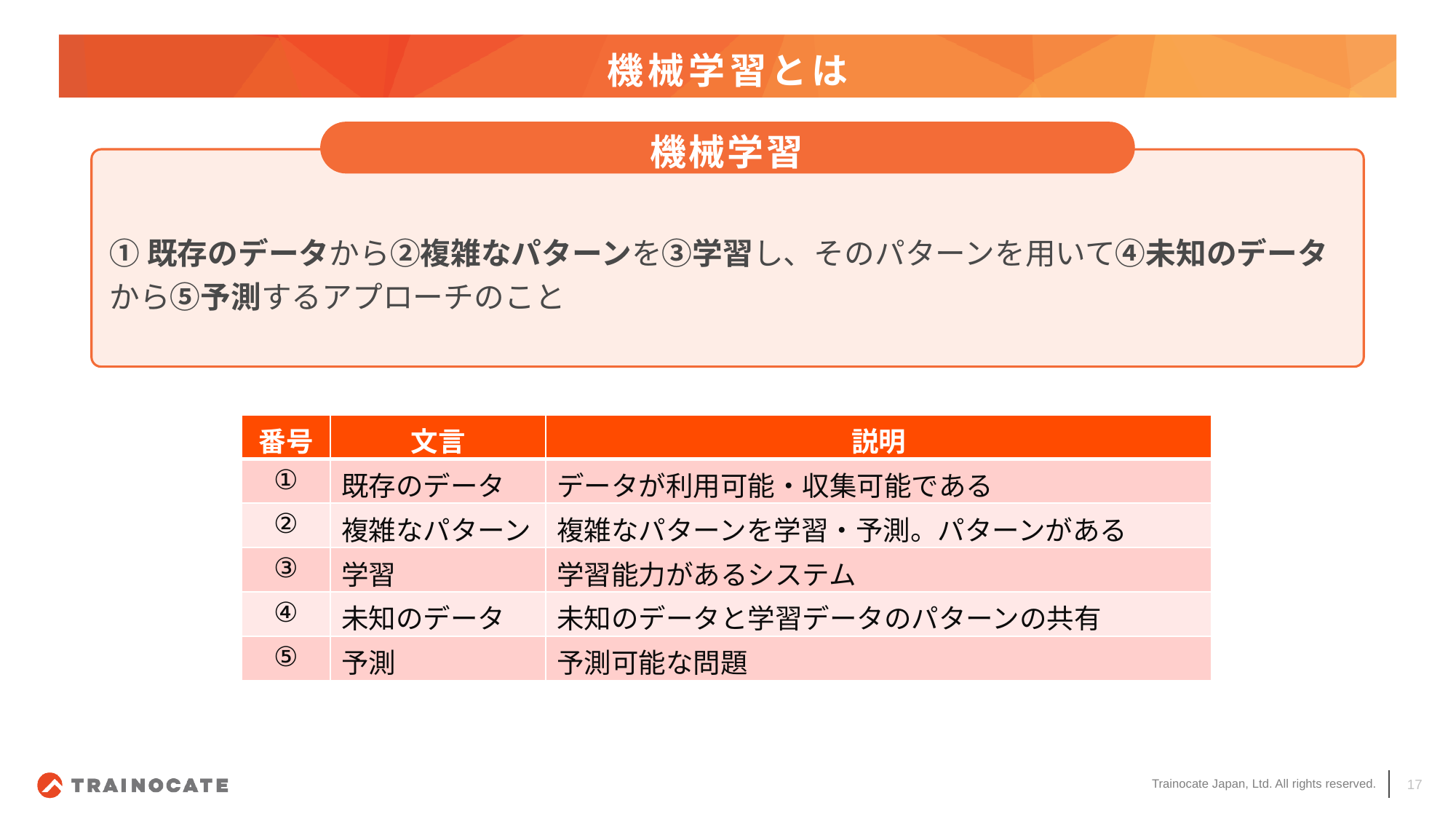

# 機械学習とは

機械学習

①既存のデータから②複雑なパターンを③学習し、そのパターンを用いて④未知のデータ
から⑤予測するアプローチのこと
| 番号 | 文言 | 説明 |
| --- | --- | --- |
| ① | 既存のデータ | データが利用可能・収集可能である |
| ② | 複雑なパターン | 複雑なパターンを学習・予測。パターンがある |
| ③ | 学習 | 学習能力があるシステム |
| ④ | 未知のデータ | 未知のデータと学習データのパターンの共有 |
| ⑤ | 予測 | 予測可能な問題 |
17